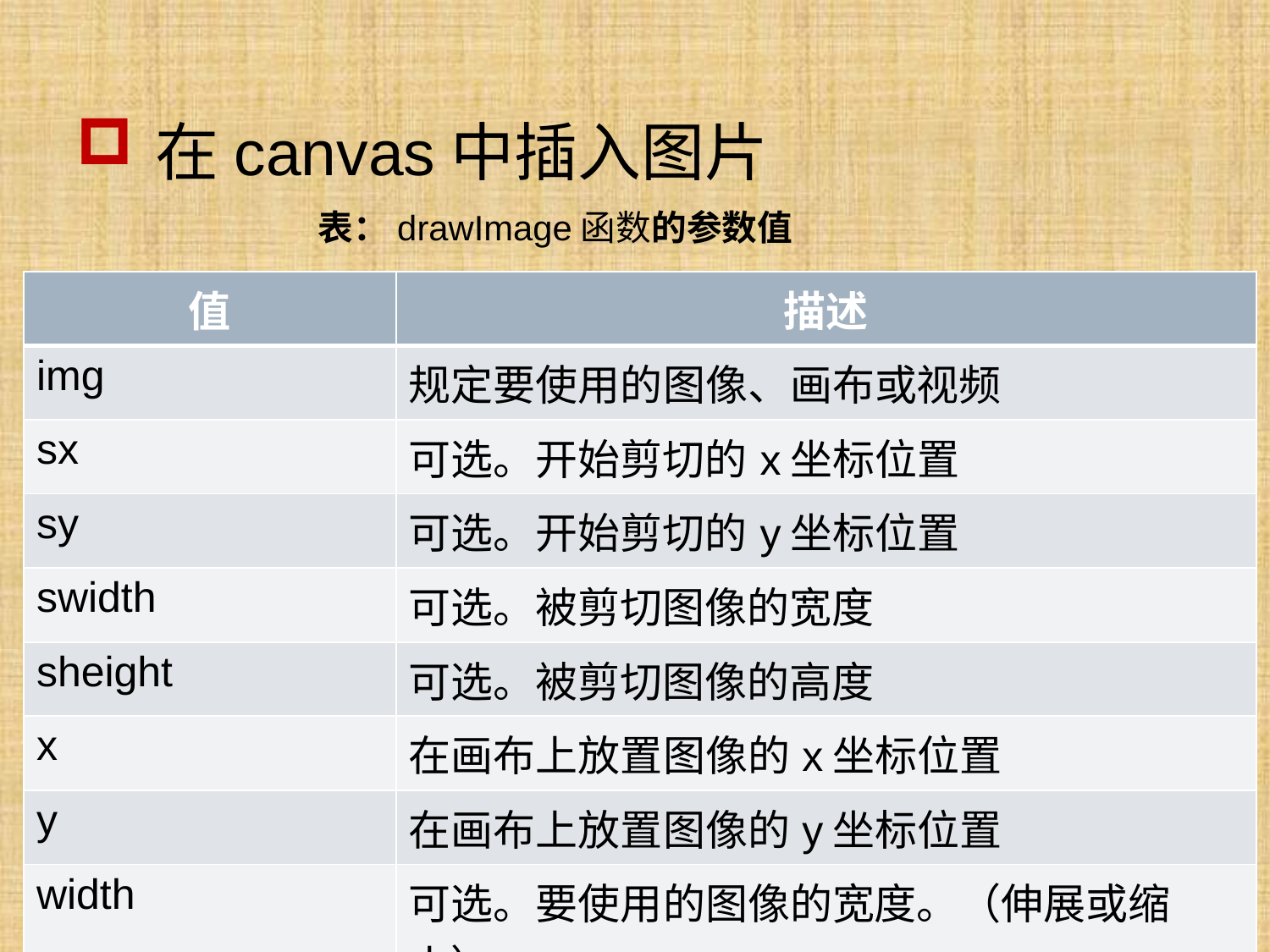

# 在canvas中插入图片
表：drawImage函数的参数值
| 值 | 描述 |
| --- | --- |
| img | 规定要使用的图像、画布或视频 |
| sx | 可选。开始剪切的x坐标位置 |
| sy | 可选。开始剪切的y坐标位置 |
| swidth | 可选。被剪切图像的宽度 |
| sheight | 可选。被剪切图像的高度 |
| x | 在画布上放置图像的x坐标位置 |
| y | 在画布上放置图像的y坐标位置 |
| width | 可选。要使用的图像的宽度。（伸展或缩小） |
| height | 可选。要使用的图像的高度。（伸展或缩小） |
45
HTML5 Technology